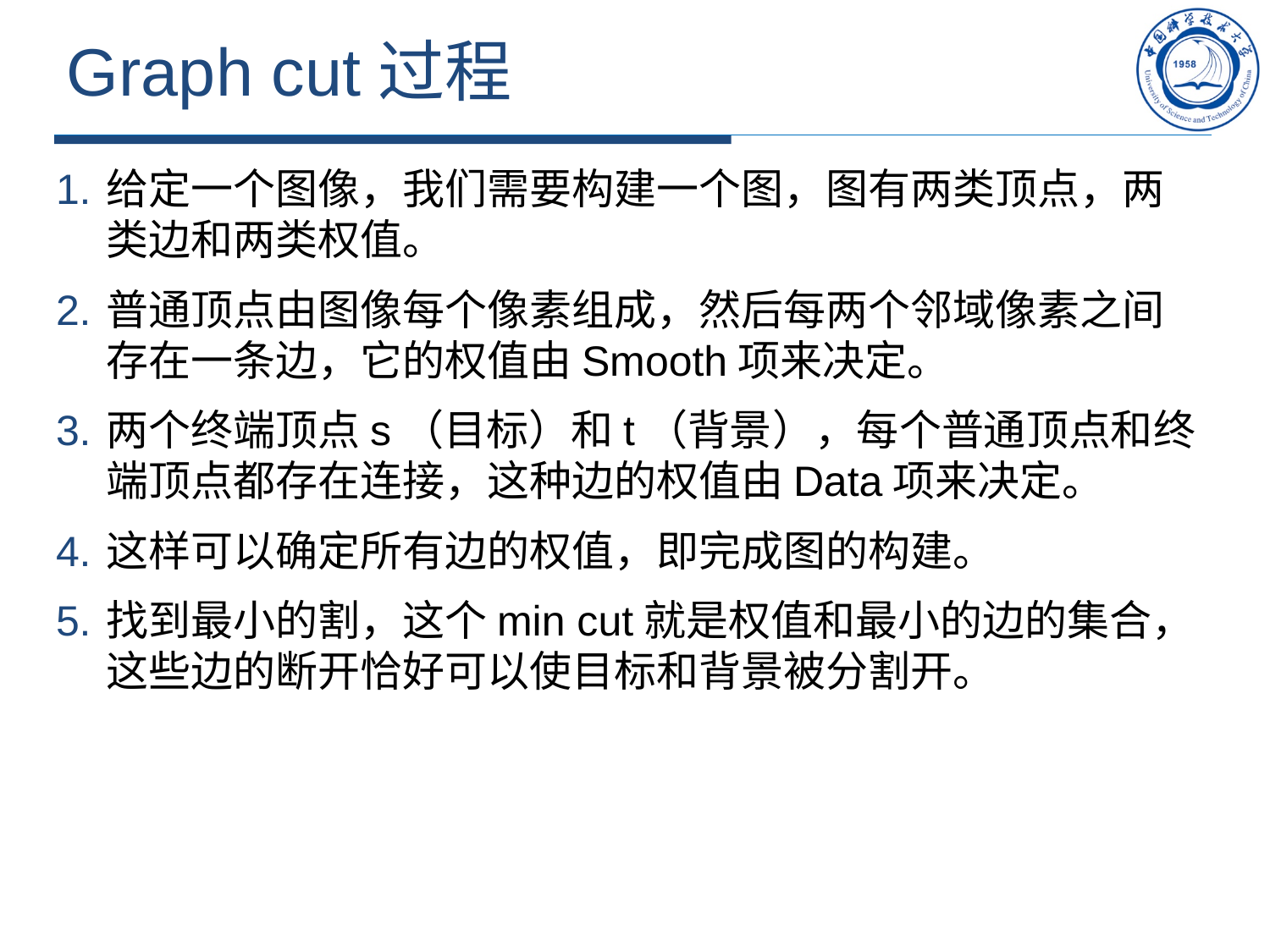

# Graph cut过程
给定一个图像，我们需要构建一个图，图有两类顶点，两类边和两类权值。
普通顶点由图像每个像素组成，然后每两个邻域像素之间存在一条边，它的权值由Smooth项来决定。
两个终端顶点s（目标）和t（背景），每个普通顶点和终端顶点都存在连接，这种边的权值由Data项来决定。
这样可以确定所有边的权值，即完成图的构建。
找到最小的割，这个min cut就是权值和最小的边的集合，这些边的断开恰好可以使目标和背景被分割开。